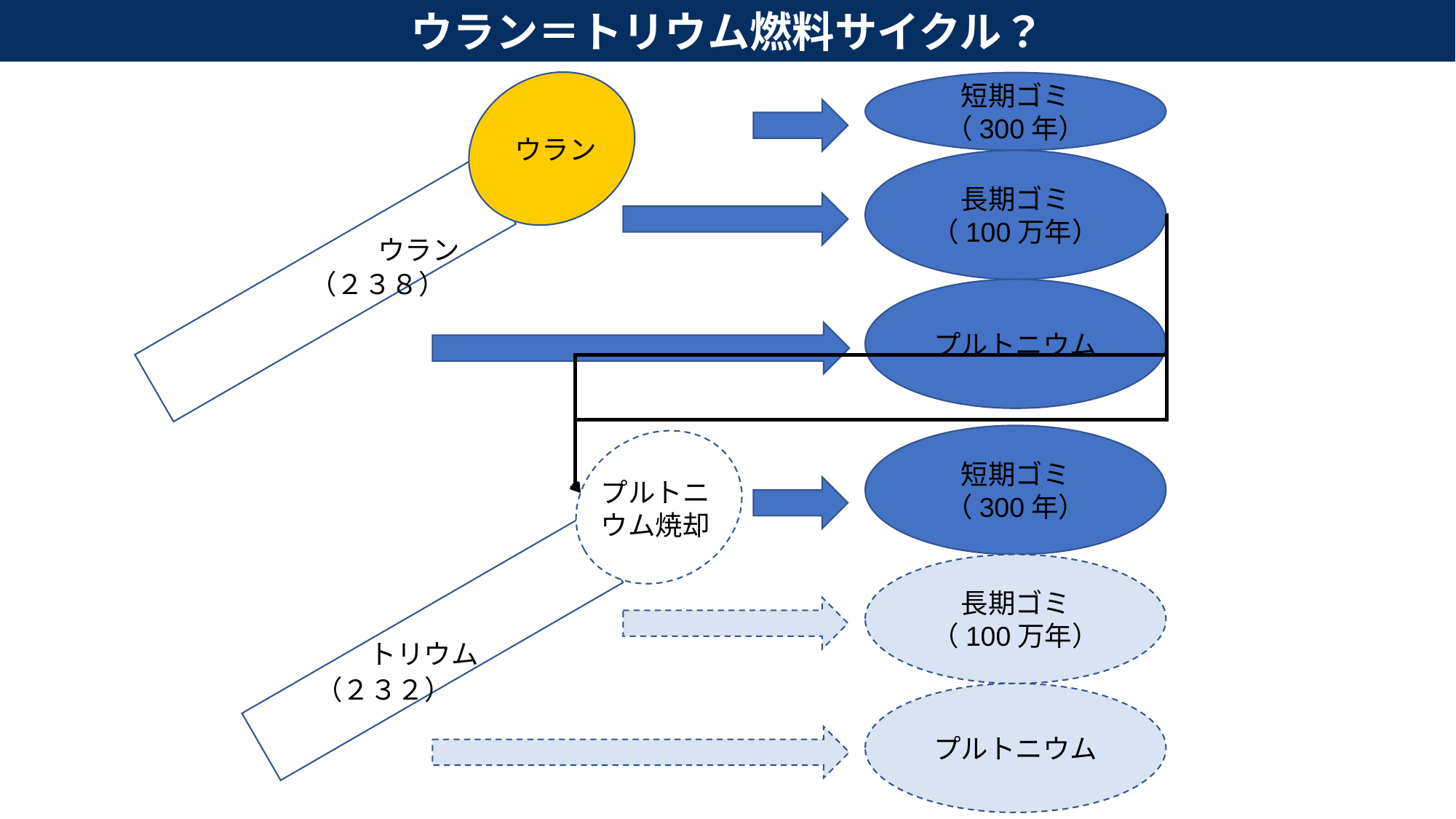

ウラン＝トリウム燃料サイクル？
短期ゴミ
（300年）

ウラン
長期ゴミ
（100万年）

ウラン
（２３８）
プルトニウム

短期ゴミ
（300年）

プルトニウム焼却

長期ゴミ
（100万年）

トリウム
（２３２）
プルトニウム